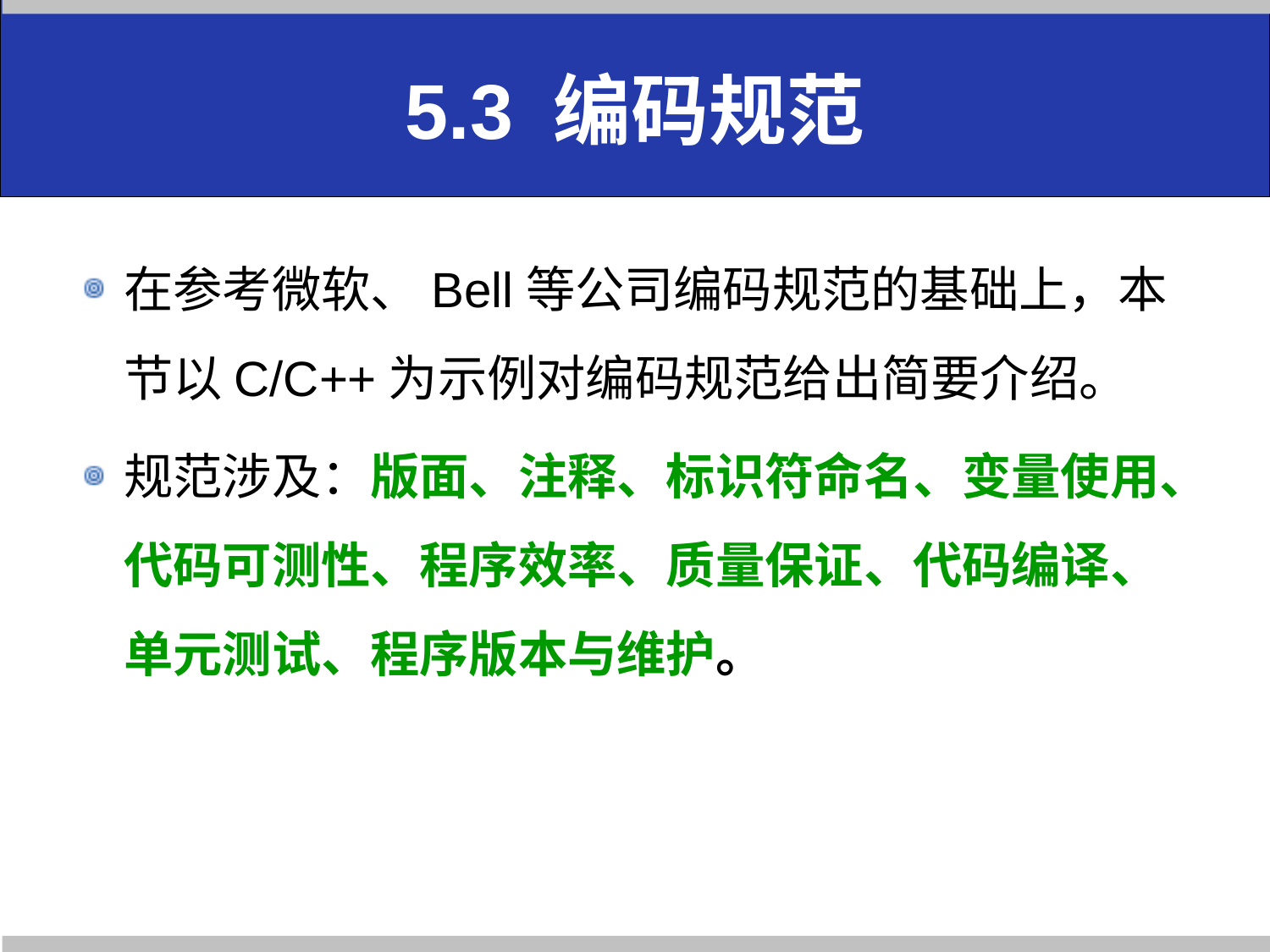

# 5.3 编码规范
在参考微软、Bell等公司编码规范的基础上，本节以C/C++为示例对编码规范给出简要介绍。
规范涉及：版面、注释、标识符命名、变量使用、代码可测性、程序效率、质量保证、代码编译、单元测试、程序版本与维护。
673